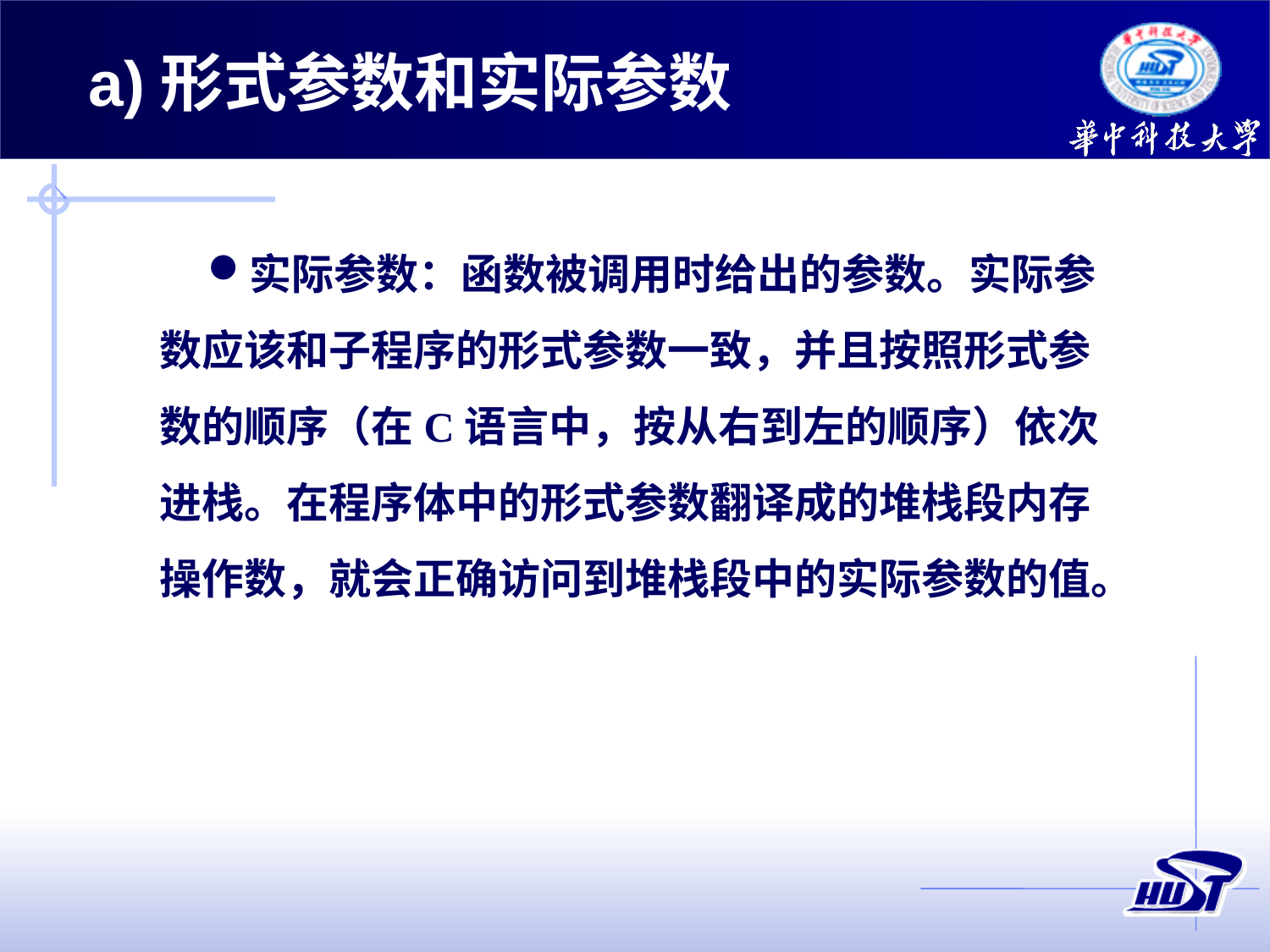

a)形式参数和实际参数
实际参数：函数被调用时给出的参数。实际参数应该和子程序的形式参数一致，并且按照形式参数的顺序（在C语言中，按从右到左的顺序）依次进栈。在程序体中的形式参数翻译成的堆栈段内存操作数，就会正确访问到堆栈段中的实际参数的值。